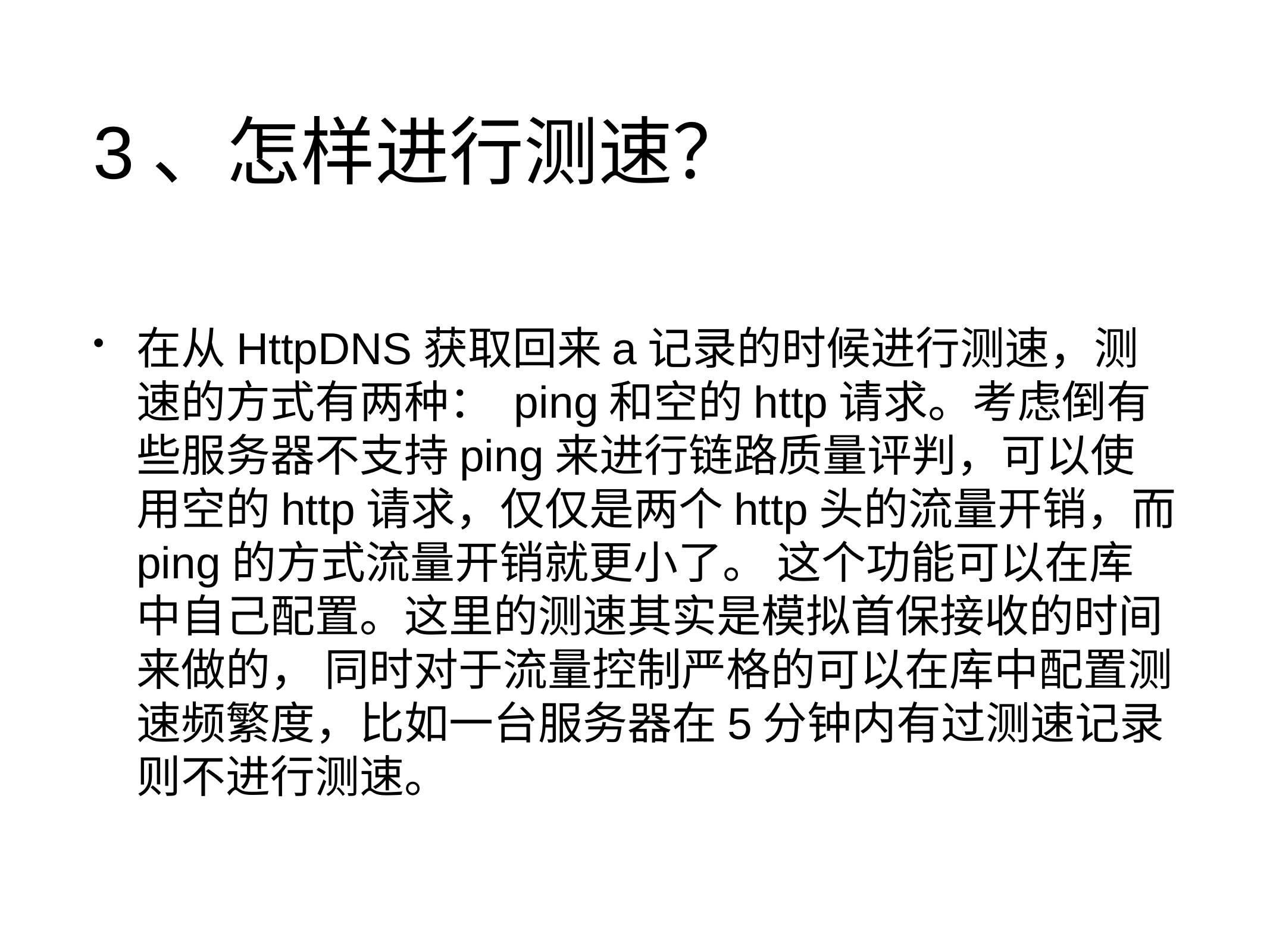

# 3、怎样进行测速？
在从HttpDNS获取回来a记录的时候进行测速，测速的方式有两种： ping和空的http请求。考虑倒有些服务器不支持ping来进行链路质量评判，可以使用空的http请求，仅仅是两个http头的流量开销，而ping的方式流量开销就更小了。 这个功能可以在库中自己配置。这里的测速其实是模拟首保接收的时间来做的， 同时对于流量控制严格的可以在库中配置测速频繁度，比如一台服务器在5分钟内有过测速记录则不进行测速。